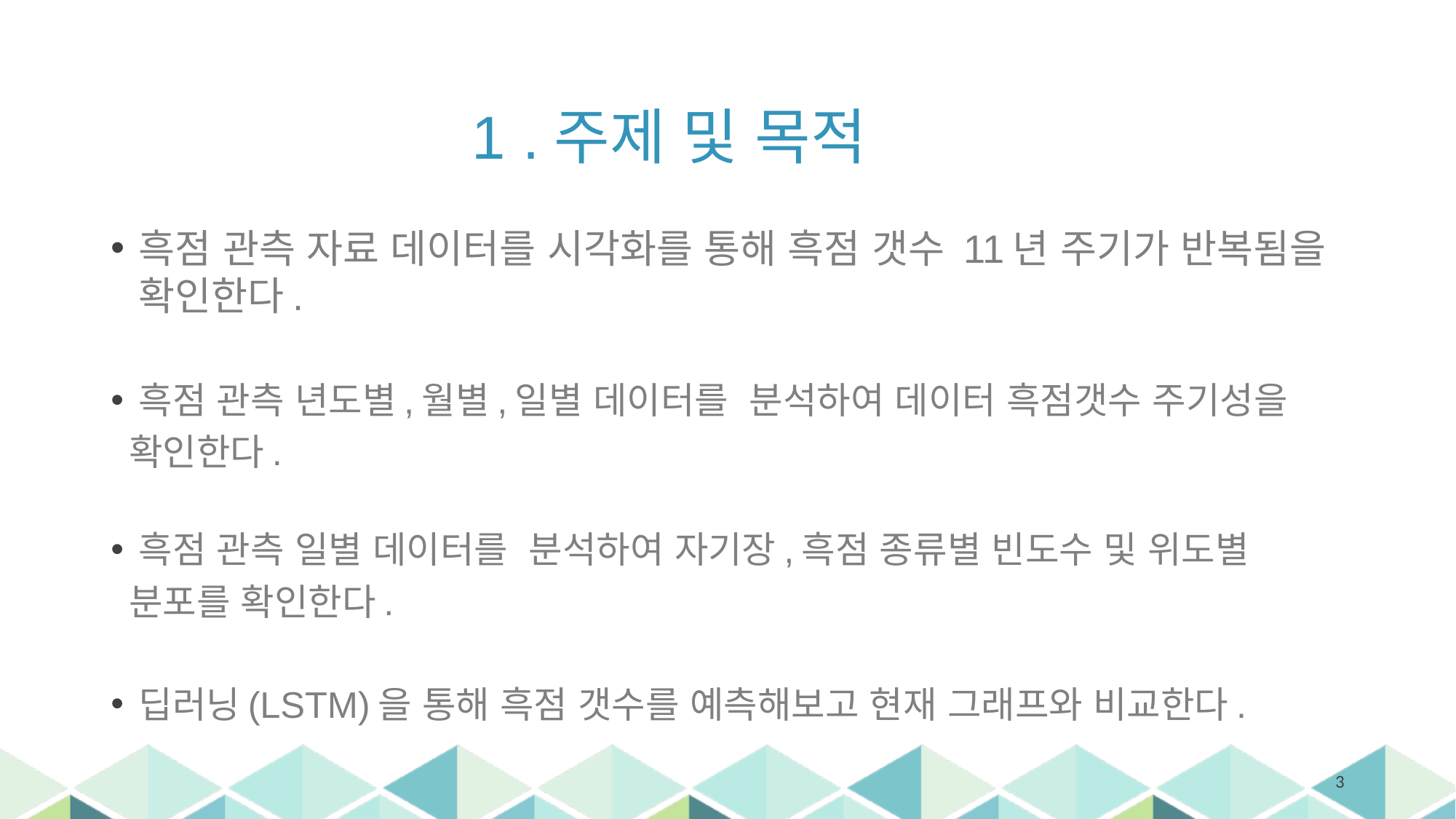

# 1 .주제 및 목적
흑점 관측 자료 데이터를 시각화를 통해 흑점 갯수 11년 주기가 반복됨을 확인한다.

흑점 관측 년도별,월별,일별 데이터를  분석하여 데이터 흑점갯수 주기성을
 확인한다.

흑점 관측 일별 데이터를  분석하여 자기장,흑점 종류별 빈도수 및 위도별
 분포를 확인한다.

딥러닝(LSTM)을 통해 흑점 갯수를 예측해보고 현재 그래프와 비교한다.

3